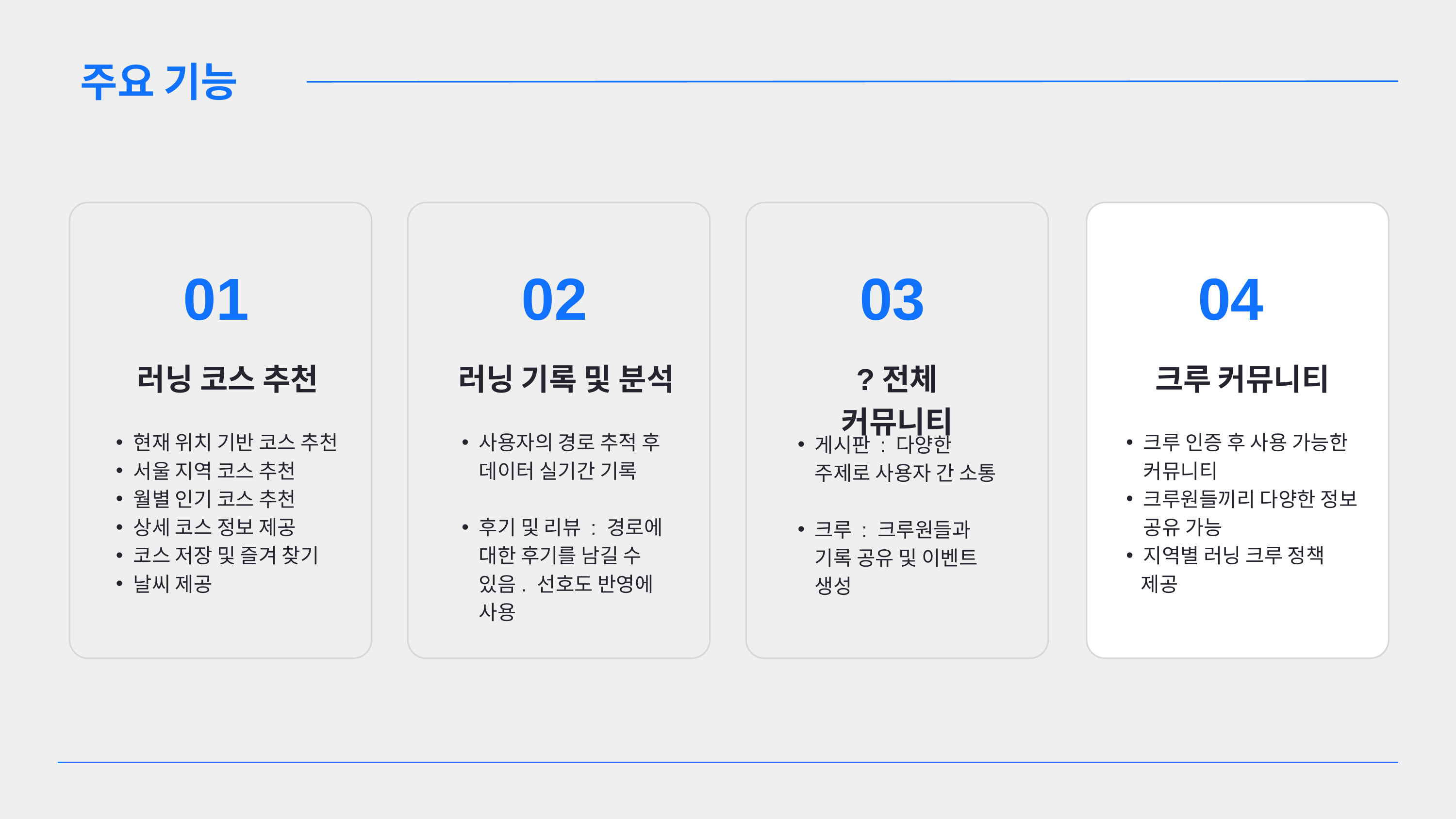

주요 기능

01
02
03
04
러닝 코스 추천

러닝 기록 및 분석

?전체 커뮤니티
크루 커뮤니티
현재 위치 기반 코스 추천
서울 지역 코스 추천
월별 인기 코스 추천
상세 코스 정보 제공
코스 저장 및 즐겨 찾기
날씨 제공
사용자의 경로 추적 후 데이터 실기간 기록

후기 및 리뷰 : 경로에 대한 후기를 남길 수 있음. 선호도 반영에 사용
크루 인증 후 사용 가능한 커뮤니티
크루원들끼리 다양한 정보 공유 가능
지역별 러닝 크루 정책
      제공
게시판 : 다양한 주제로 사용자 간 소통

크루 : 크루원들과 기록 공유 및 이벤트 생성